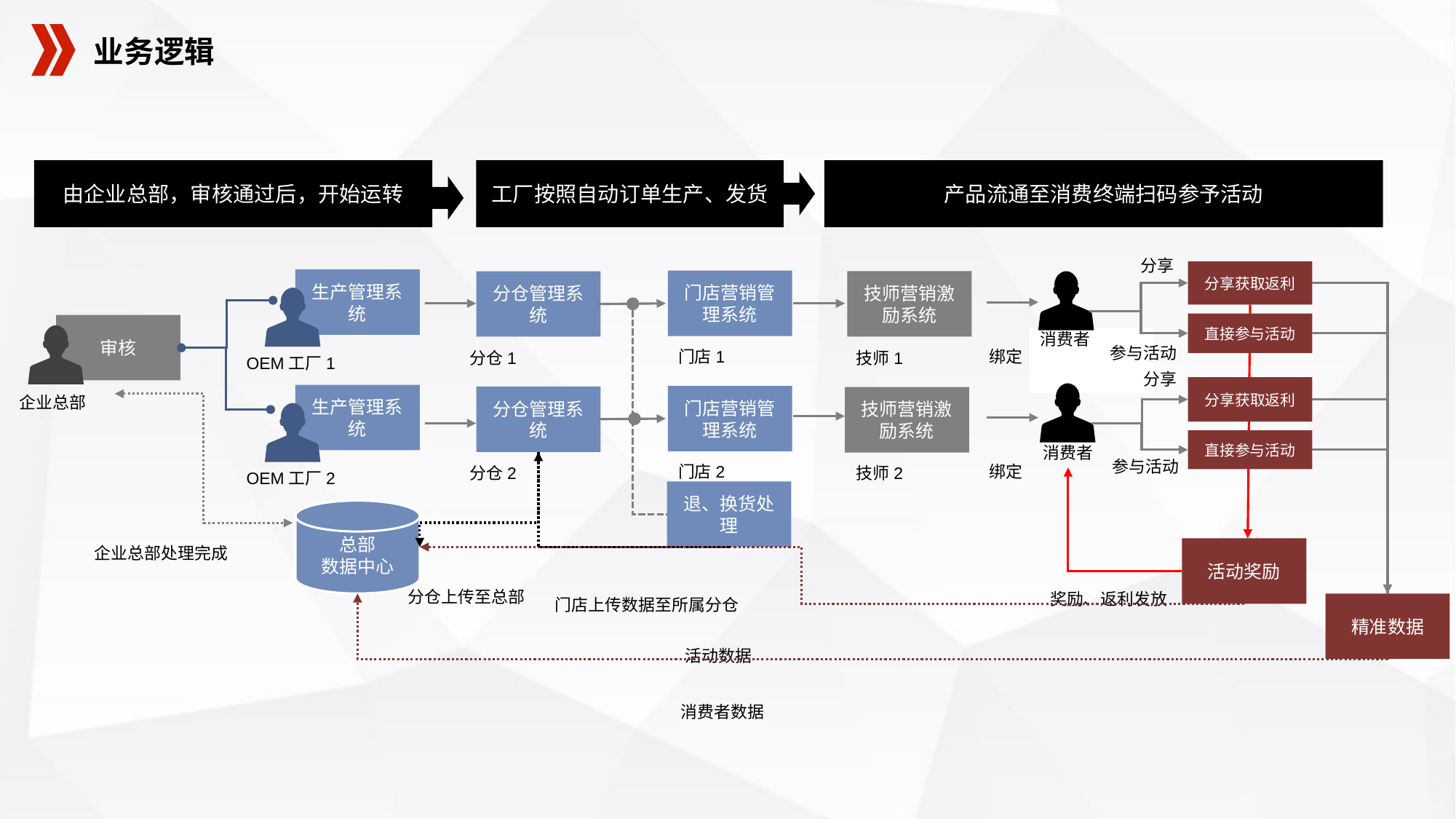

业务逻辑
由企业总部，审核通过后，开始运转
工厂按照自动订单生产、发货
产品流通至消费终端扫码参予活动

分享
分享获取返利
生产管理系统
门店营销管理系统
技师营销激励系统
分仓管理系统

直接参与活动
审核

企业总部
消费者

参与活动
门店1
绑定
分仓1
技师1
OEM工厂1
分享
分享获取返利

生产管理系统
门店营销管理系统
分仓管理系统
技师营销激励系统

直接参与活动
消费者
参与活动
门店2
绑定
分仓2
技师2
OEM工厂2
退、换货处理
总部
数据中心
企业总部处理完成
活动奖励
分仓上传至总部
奖励、返利发放
门店上传数据至所属分仓
精准数据
活动数据
消费者数据